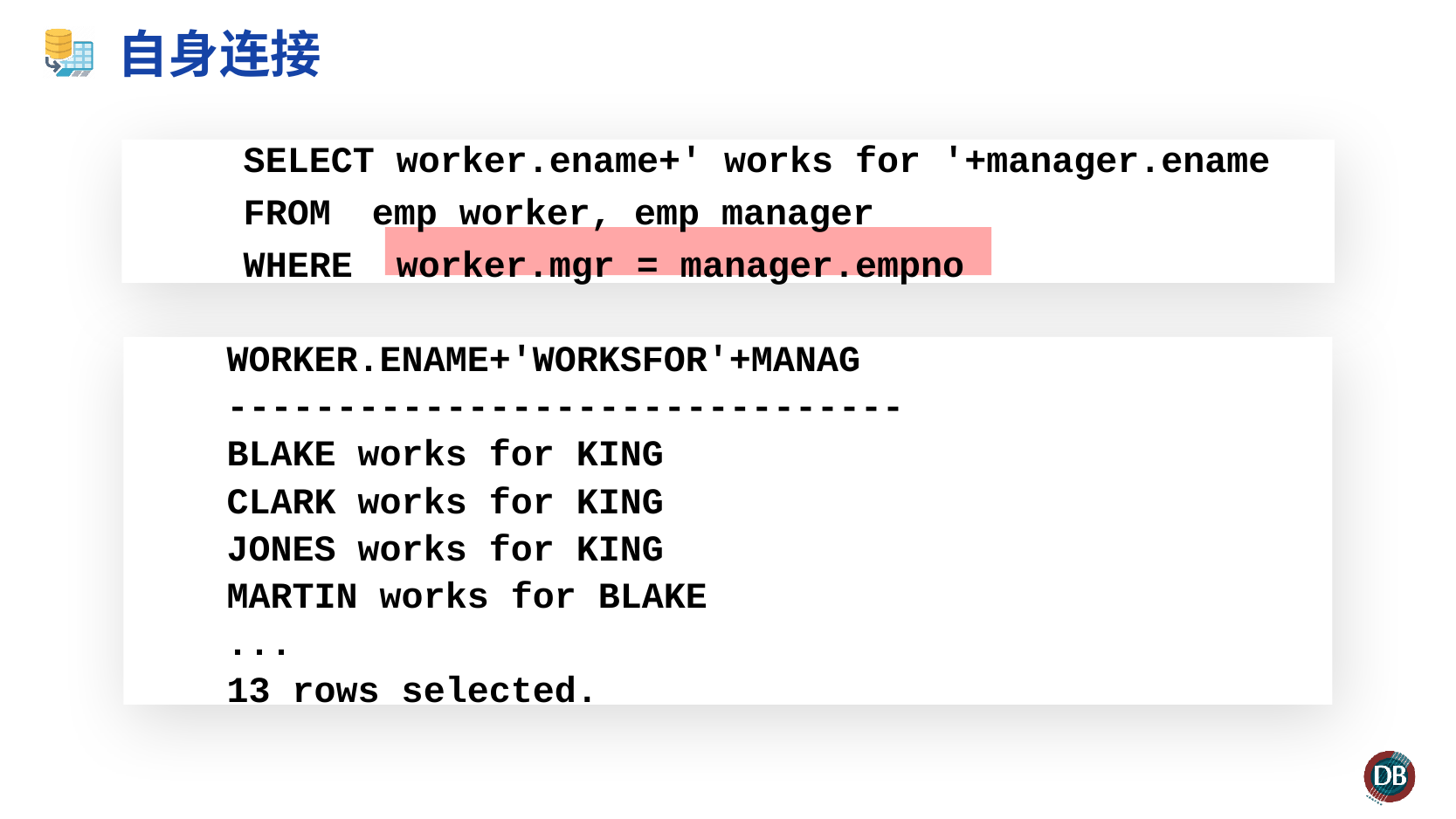

# 自身连接
     SELECT worker.ename+' works for '+manager.ename
     FROM 	emp worker, emp manager
     WHERE 	worker.mgr = manager.empno

WORKER.ENAME+'WORKSFOR'+MANAG
-------------------------------
BLAKE works for KING
CLARK works for KING
JONES works for KING
MARTIN works for BLAKE
...
13 rows selected.